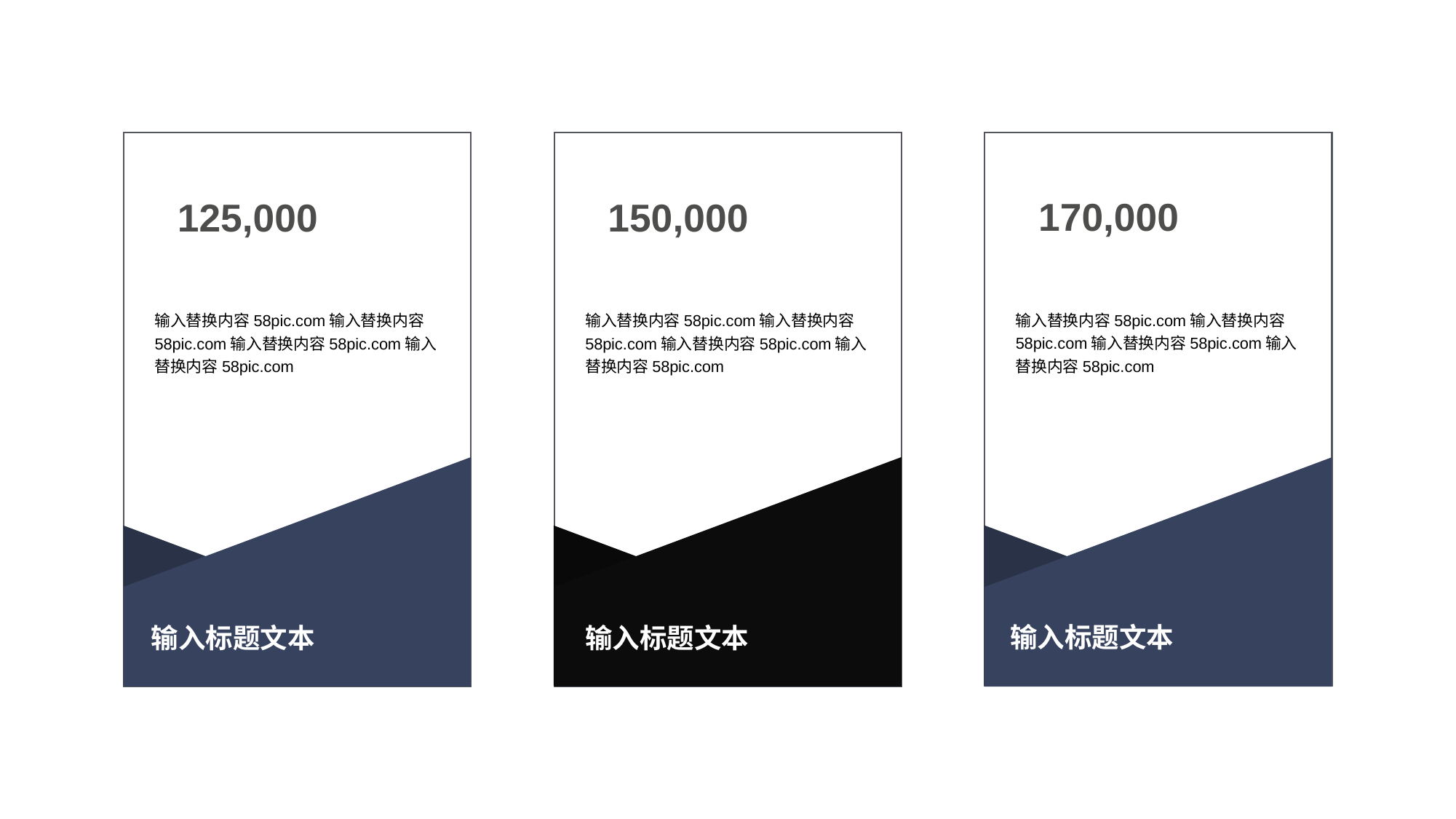

170,000
输入替换内容58pic.com输入替换内容58pic.com输入替换内容58pic.com输入替换内容58pic.com

输入标题文本

125,000
输入替换内容58pic.com输入替换内容58pic.com输入替换内容58pic.com输入替换内容58pic.com

输入标题文本

150,000
输入替换内容58pic.com输入替换内容58pic.com输入替换内容58pic.com输入替换内容58pic.com

输入标题文本